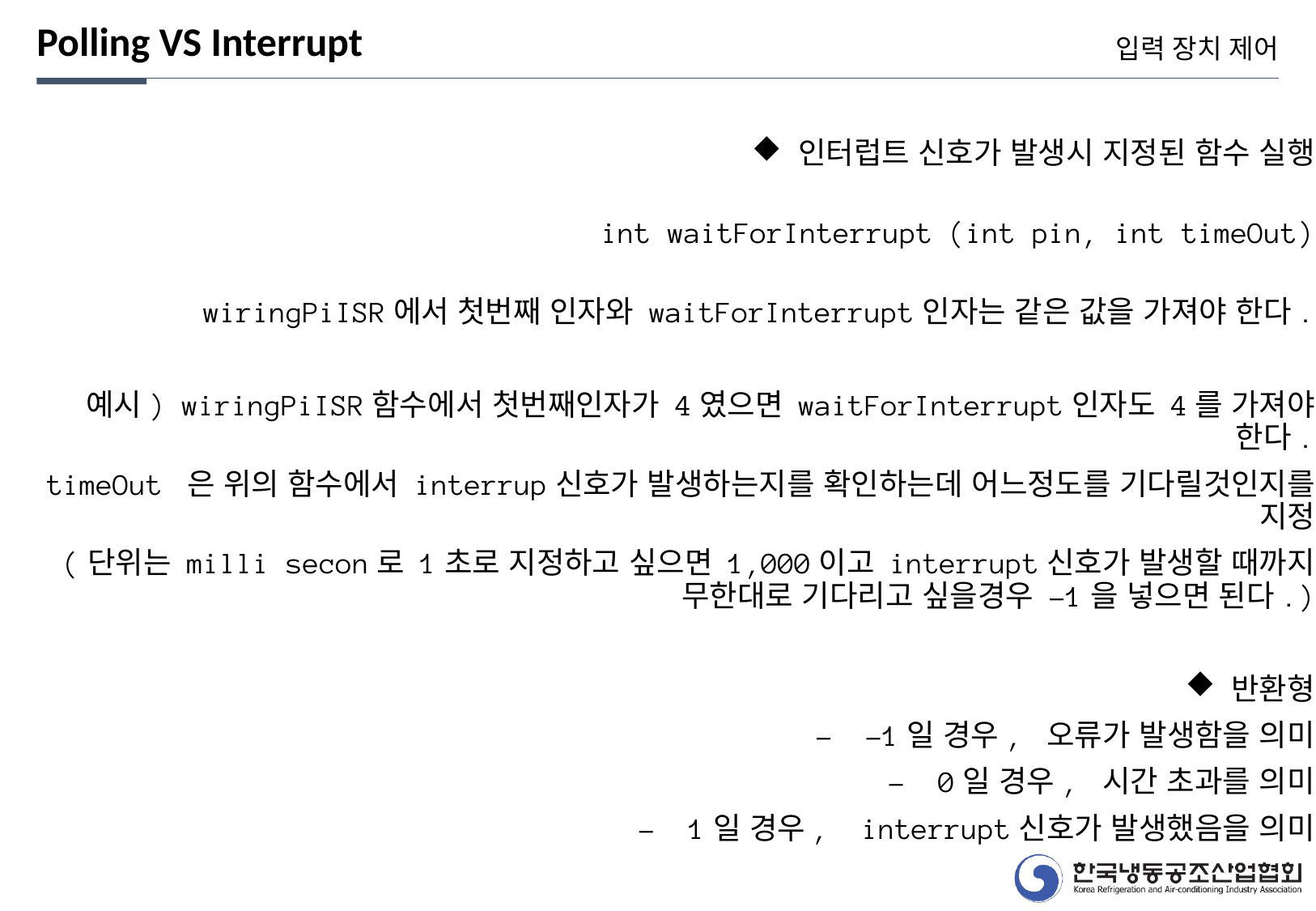

Polling VS Interrupt
입력 장치 제어

 인터럽트 신호가 발생시 지정된 함수 실행
int waitForInterrupt (int pin, int timeOut)
wiringPiISR에서 첫번째 인자와 waitForInterrupt인자는 같은 값을 가져야 한다.

예시) wiringPiISR함수에서 첫번째인자가 4였으면 waitForInterrupt인자도 4를 가져야 한다.
timeOut 은 위의 함수에서 interrup신호가 발생하는지를 확인하는데 어느정도를 기다릴것인지를 지정
(단위는 milli secon로 1초로 지정하고 싶으면 1,000이고 interrupt신호가 발생할 때까지 무한대로 기다리고 싶을경우 -1을 넣으면 된다.)

 반환형
   -  -1일 경우, 오류가 발생함을 의미
   -  0일 경우, 시간 초과를 의미
   -  1일 경우,  interrupt신호가 발생했음을 의미